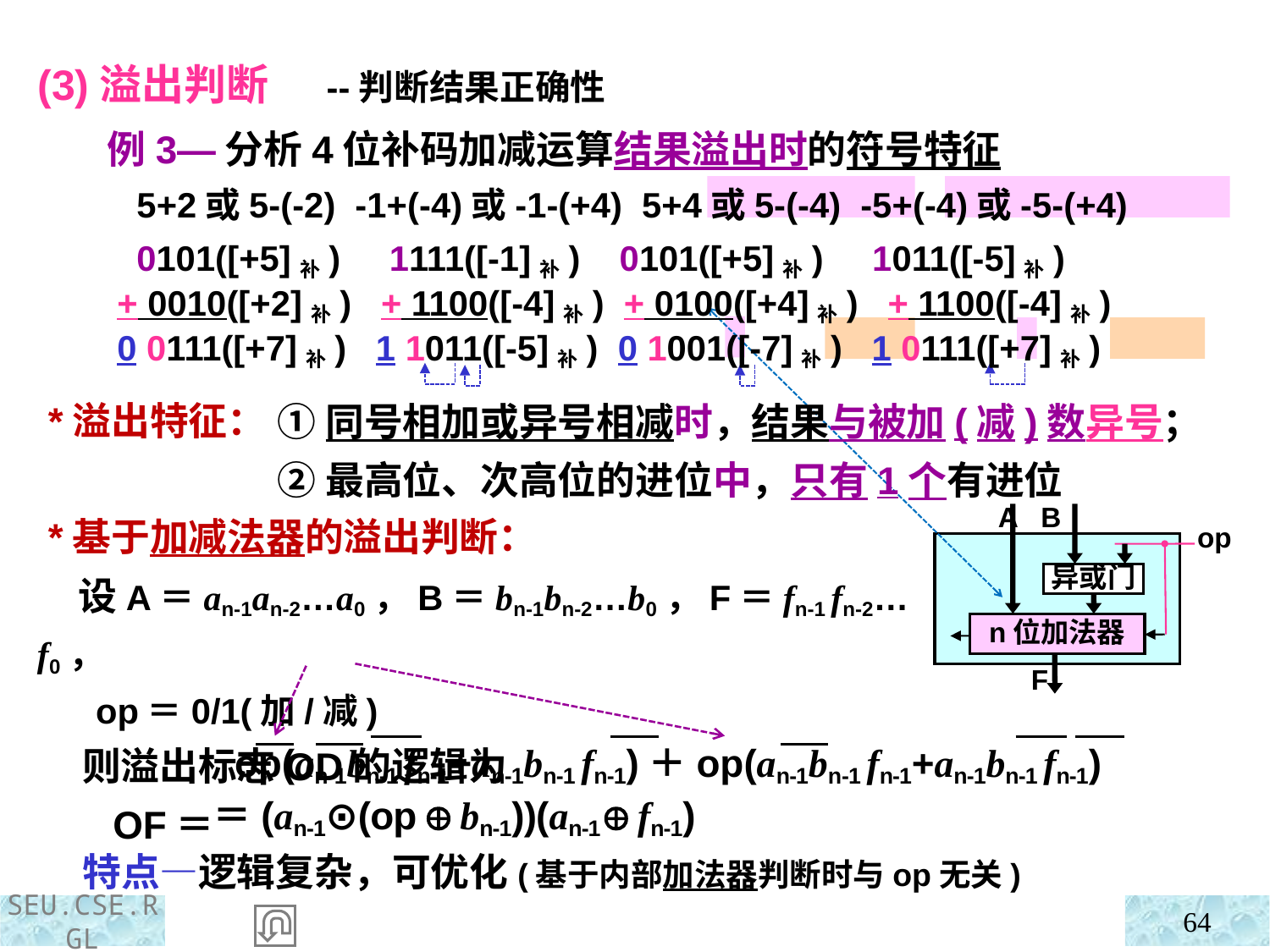

(3)溢出判断     --判断结果正确性

 *溢出特征：
例3—分析4位补码加减运算结果溢出时的符号特征
   5+2或5-(-2)  -1+(-4)或-1-(+4)  5+4或5-(-4)  -5+(-4)或-5-(+4)
   0101([+5]补)     1111([-1]补)    0101([+5]补)     1011([-5]补)
 + 0010([+2]补)   + 1100([-4]补)  + 0100([+4]补)   + 1100([-4]补)
 0 0111([+7]补)   1 1011([-5]补)  0 1001([-7]补)   1 0111([+7]补)

①同号相加或异号相减时，结果与被加(减)数异号；
②最高位、次高位的进位中，只有1个有进位
 *基于加减法器的溢出判断：
    设A＝an-1an-2…a0，B＝bn-1bn-2…b0，F＝fn-1 fn-2…f0，
      op＝0/1(加/减)
    则溢出标志OD的逻辑为
       OF＝
A   B

op

异或门

n位加法器

F
  op(an-1bn-1 fn-1+an-1bn-1 fn-1)＋op(an-1bn-1 fn-1+an-1bn-1 fn-1)
＝(an-1⊙(op ⊕ bn-1))(an-1⊕ fn-1)
    特点—逻辑复杂，可优化(基于内部加法器判断时与op无关)
64